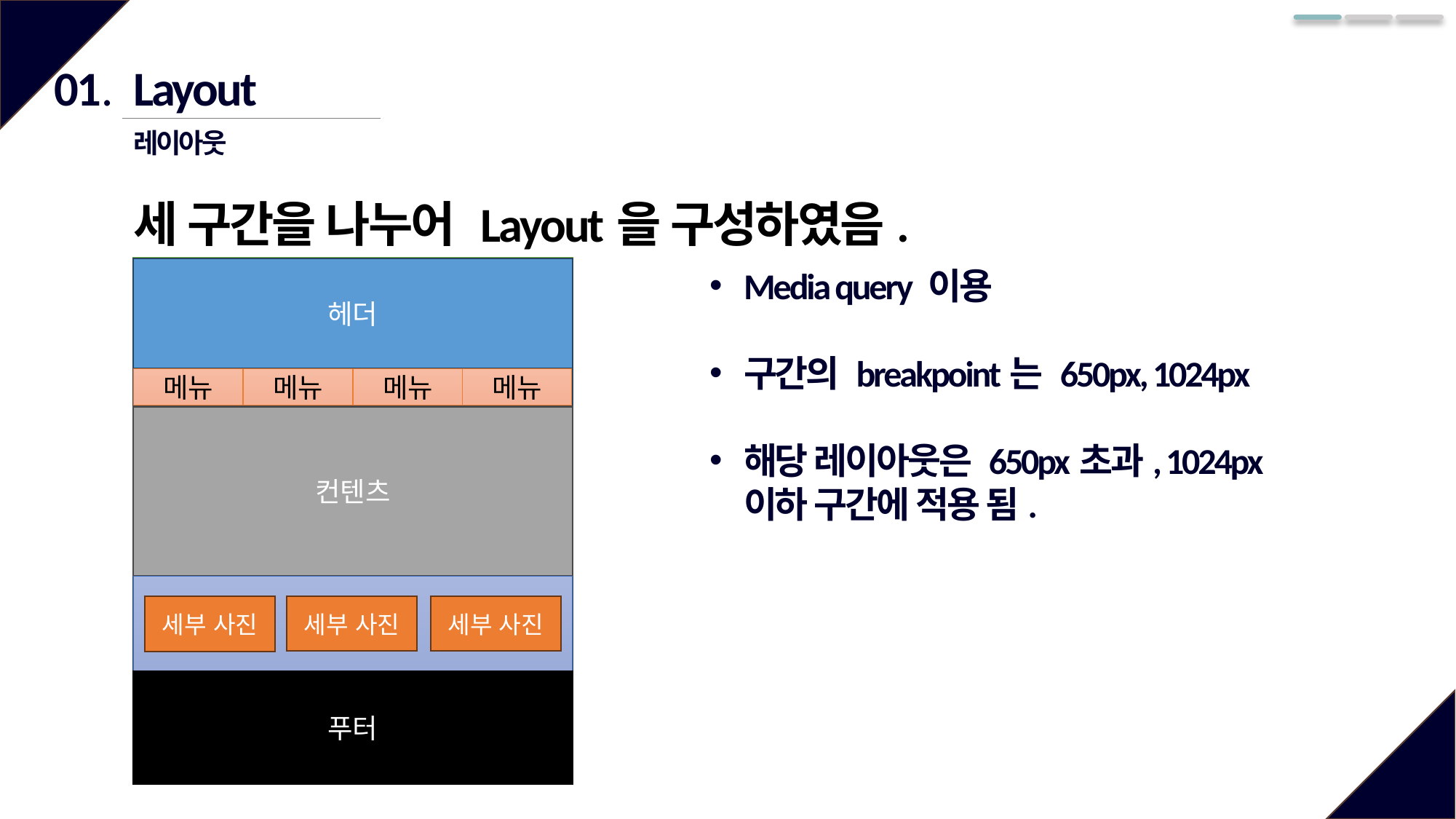

01.
Layout
레이아웃
세 구간을 나누어 Layout을 구성하였음.

헤더

메뉴
메뉴
메뉴
메뉴

컨텐츠
세부 사진
세부 사진
세부 사진
세부 사진
푸터
Media query 이용

구간의 breakpoint는 650px, 1024px

해당 레이아웃은 650px초과, 1024px 이하 구간에 적용 됨.